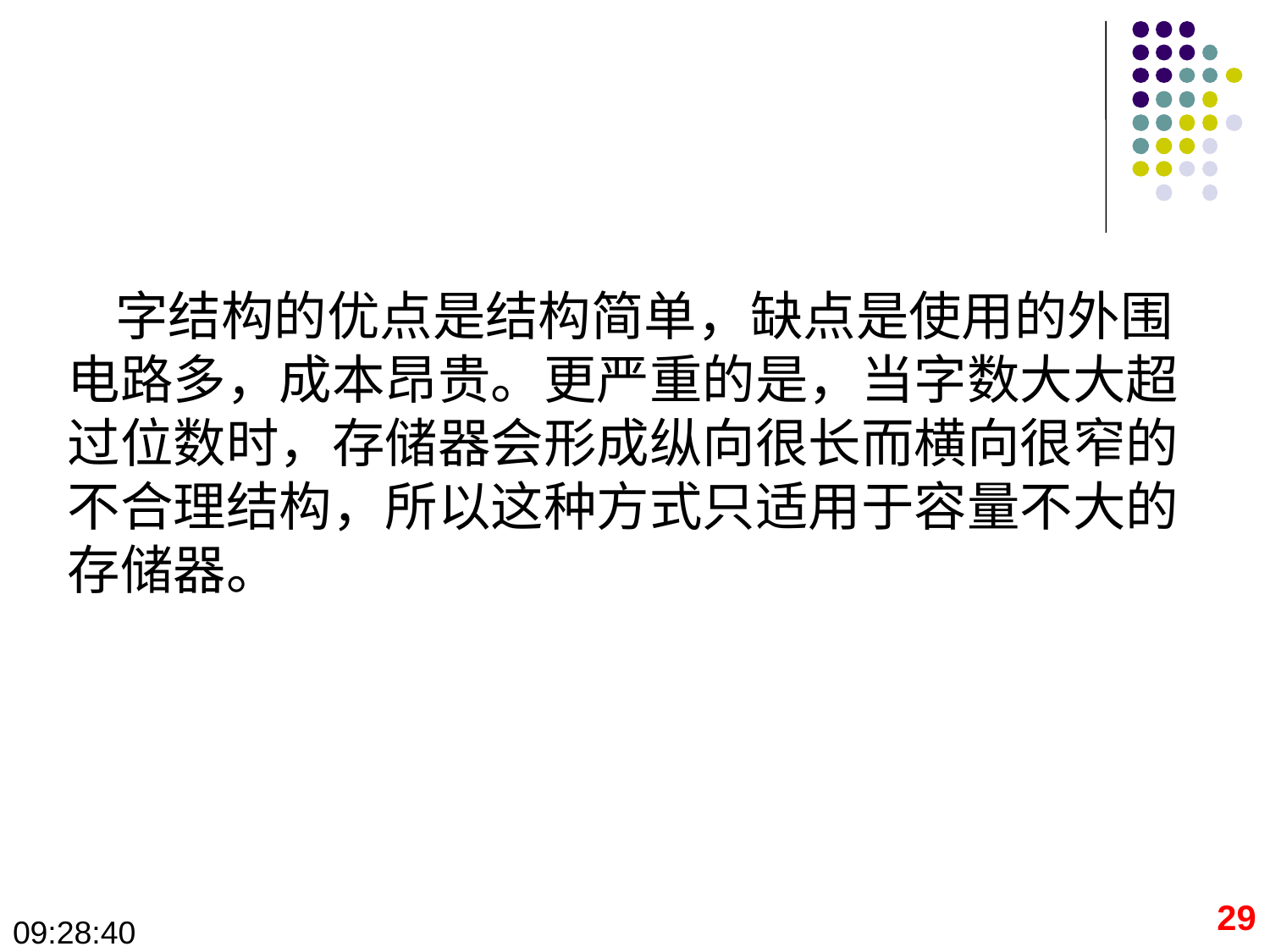

字结构的优点是结构简单，缺点是使用的外围电路多，成本昂贵。更严重的是，当字数大大超过位数时，存储器会形成纵向很长而横向很窄的不合理结构，所以这种方式只适用于容量不大的存储器。
29
09:28:40